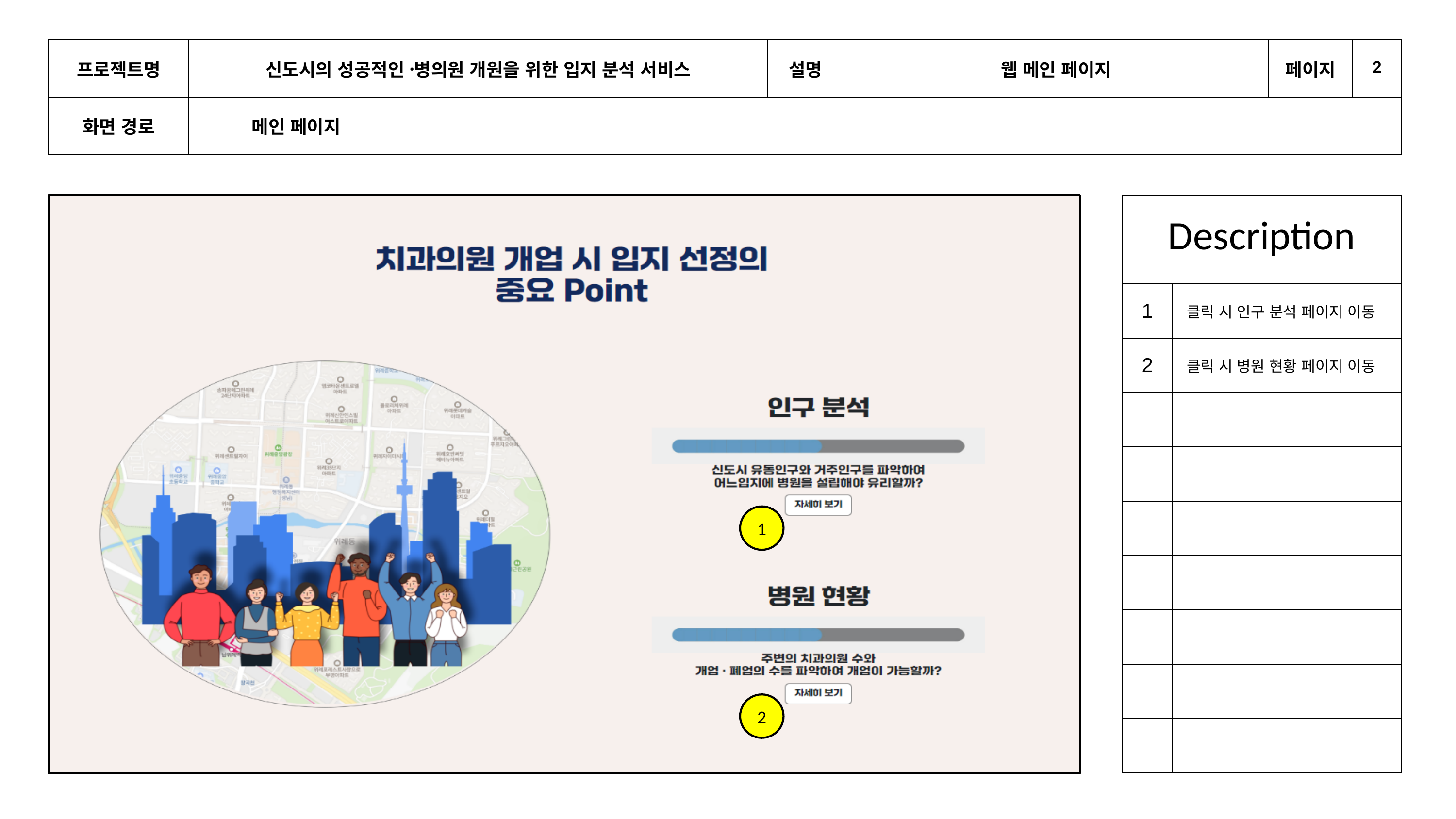

| 프로젝트명 | 신도시의 성공적인 병〮의원 개원을 위한 입지 분석 서비스 | 설명 | 웹 메인 페이지 | 페이지 | 2 |
| --- | --- | --- | --- | --- | --- |
| 화면 경로 | 메인 페이지 |  |  |  |  |
| Description |  |
| --- | --- |
| 1 | 클릭 시 인구 분석 페이지 이동 |
| 2 | 클릭 시 병원 현황 페이지 이동 |
|  |  |
|  |  |
|  |  |
|  |  |
|  |  |
|  |  |
|  |  |

1
2